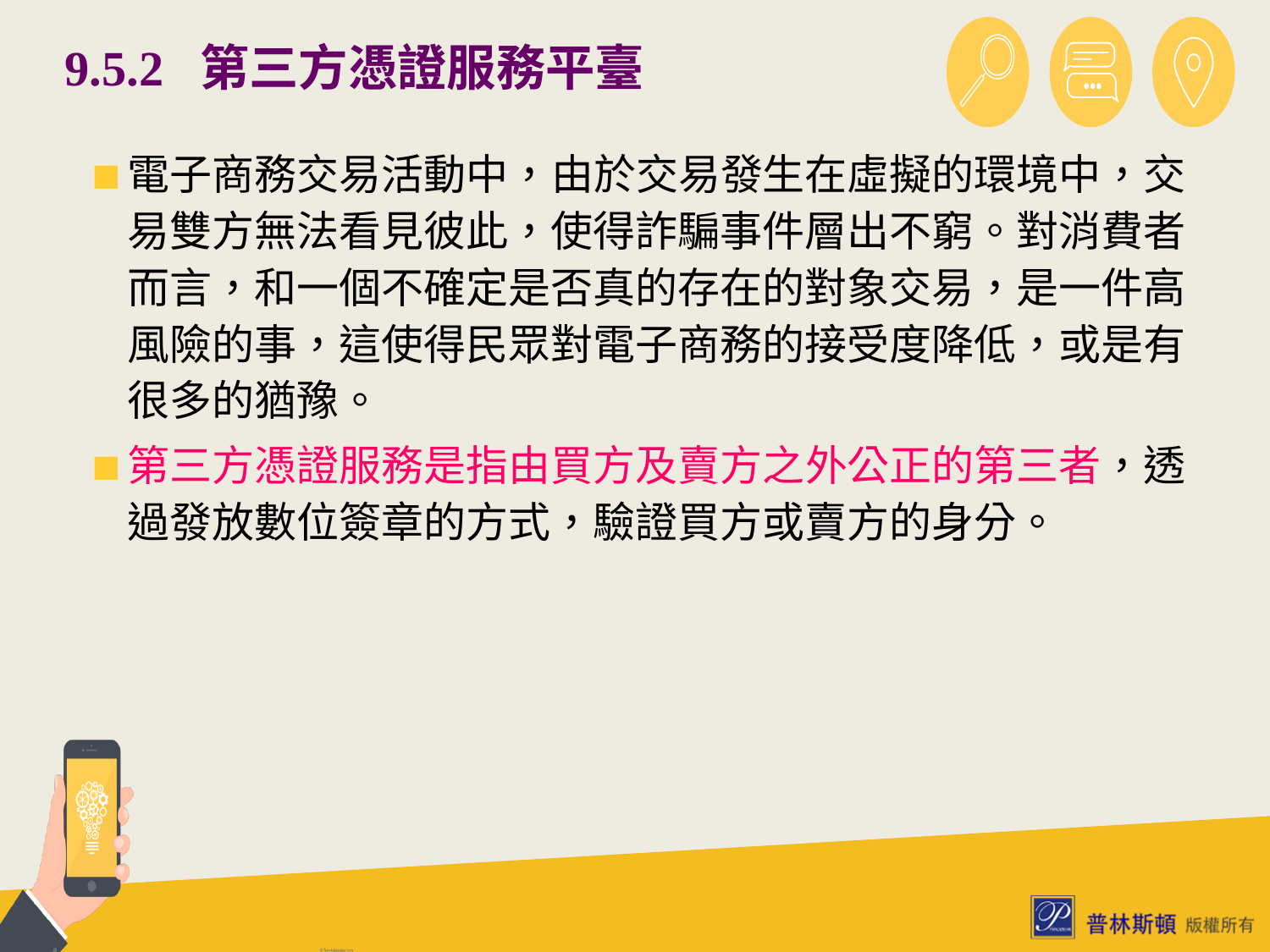

# 9.5.2  第三方憑證服務平臺
電子商務交易活動中，由於交易發生在虛擬的環境中，交易雙方無法看見彼此，使得詐騙事件層出不窮。對消費者而言，和一個不確定是否真的存在的對象交易，是一件高風險的事，這使得民眾對電子商務的接受度降低，或是有很多的猶豫。
第三方憑證服務是指由買方及賣方之外公正的第三者，透過發放數位簽章的方式，驗證買方或賣方的身分。